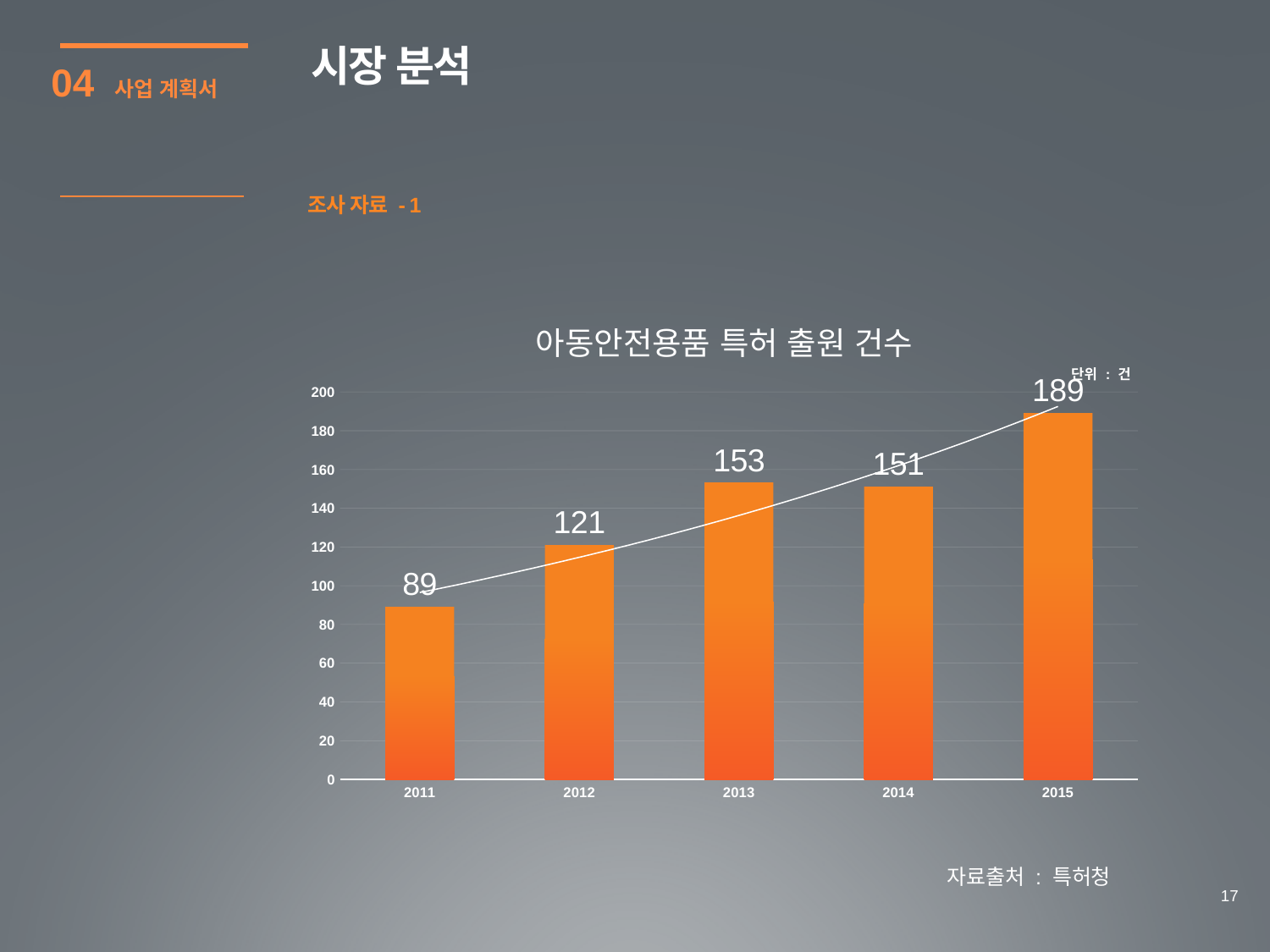

시장 분석
04 사업 계획서
조사 자료 - 1

### Chart: 아동안전용품 특허 출원 건수

| Category | 계열 1 |
|---|---|
| 2011 | 89.0 |
| 2012 | 121.0 |
| 2013 | 153.0 |
| 2014 | 151.0 |
| 2015 | 189.0 |
자료출처 : 특허청